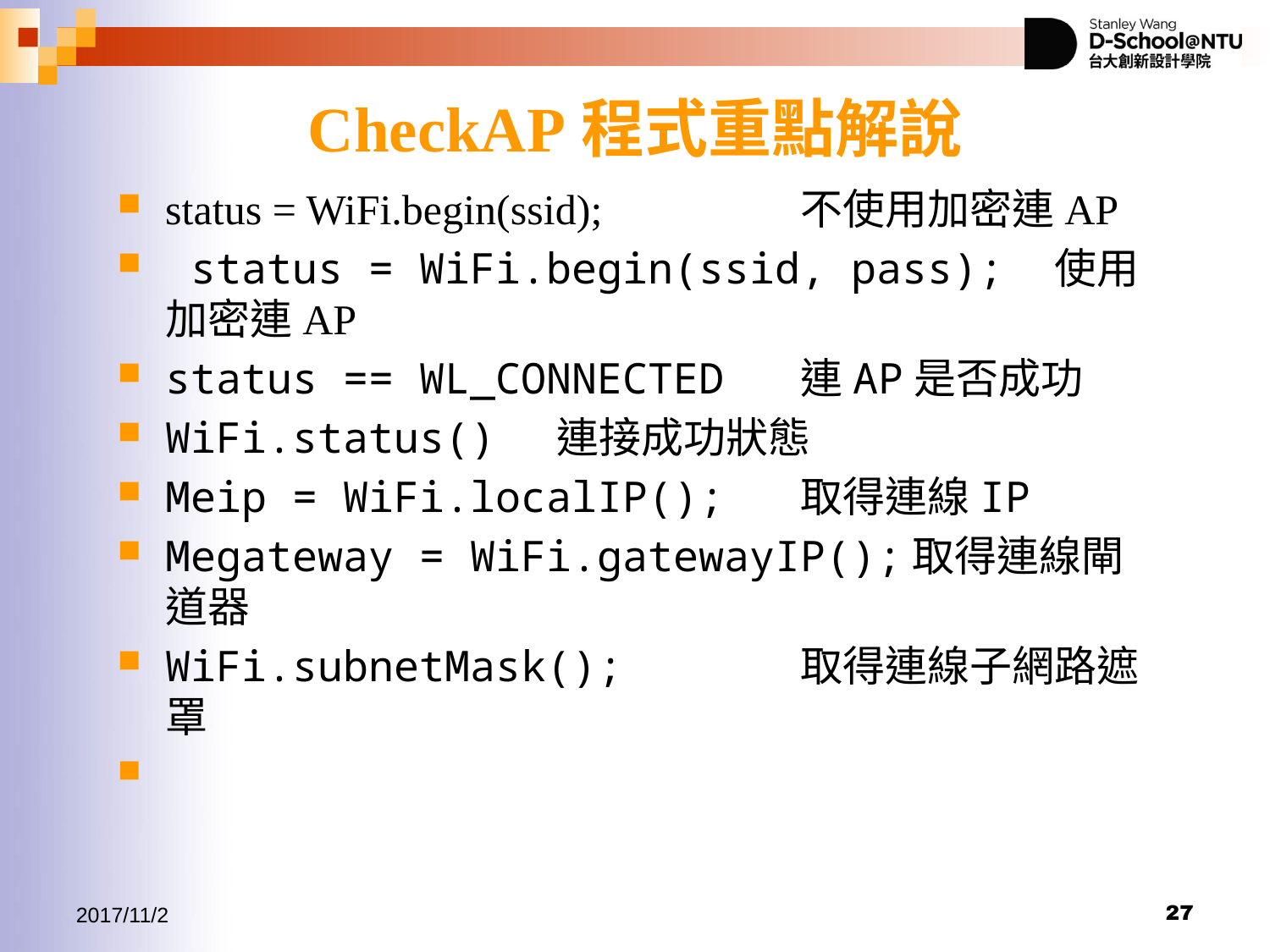

# CheckAP程式重點解說
status = WiFi.begin(ssid);		不使用加密連AP
 status = WiFi.begin(ssid, pass);	使用加密連AP
status == WL_CONNECTED 	連AP是否成功
WiFi.status()  連接成功狀態
Meip = WiFi.localIP();	取得連線IP
Megateway = WiFi.gatewayIP();取得連線閘道器
WiFi.subnetMask();		取得連線子網路遮罩

2017/11/2
27